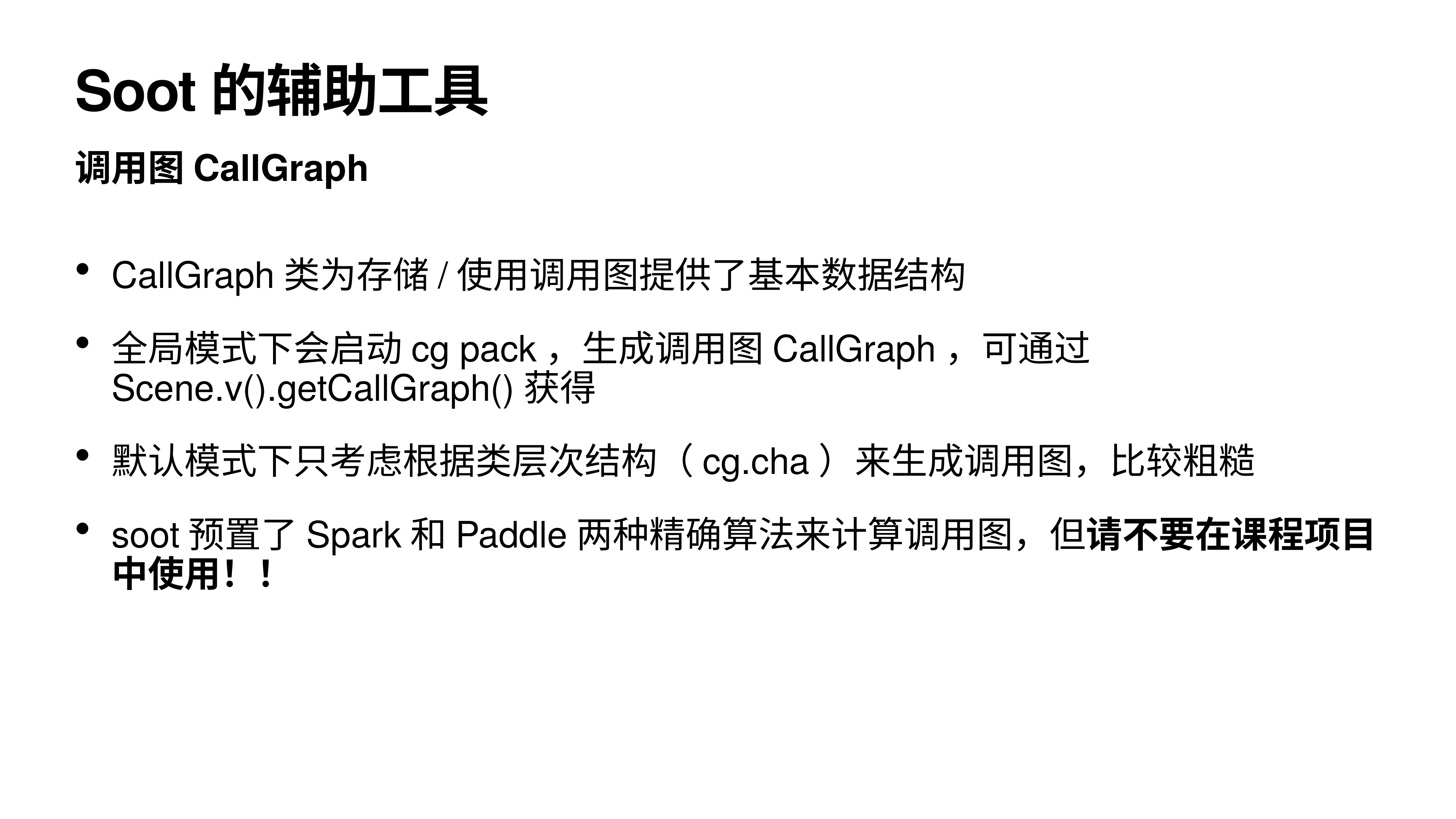

# Soot的辅助工具
调用图CallGraph
CallGraph类为存储/使用调用图提供了基本数据结构
全局模式下会启动cg pack，生成调用图CallGraph，可通过Scene.v().getCallGraph()获得
默认模式下只考虑根据类层次结构（cg.cha）来生成调用图，比较粗糙
soot预置了Spark和Paddle两种精确算法来计算调用图，但请不要在课程项目中使用！！